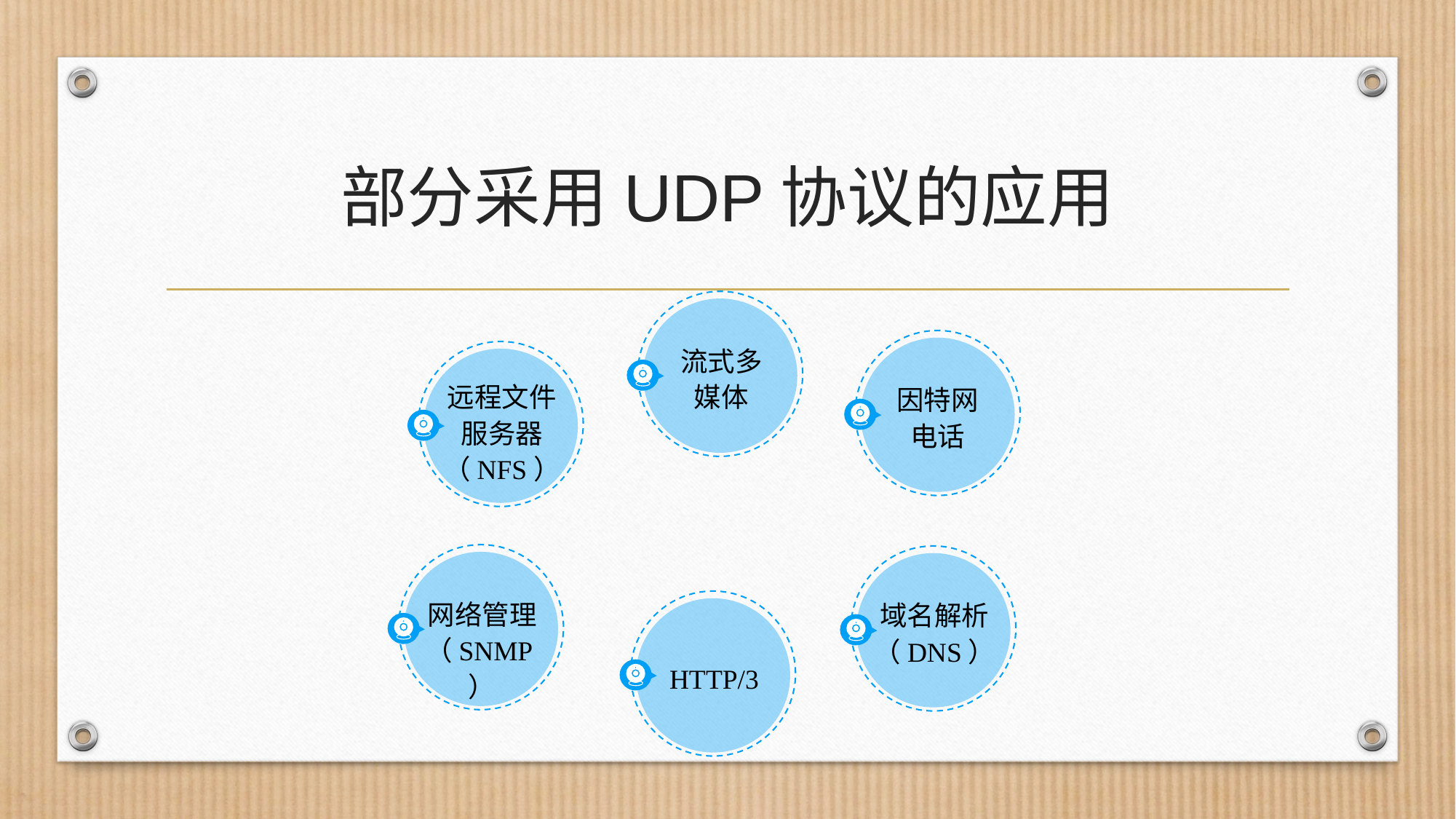

# 部分采用UDP协议的应用

流式多
媒体

因特网
电话

远程文件服务器（NFS）

网络管理（SNMP）

域名解析（DNS）

HTTP/3